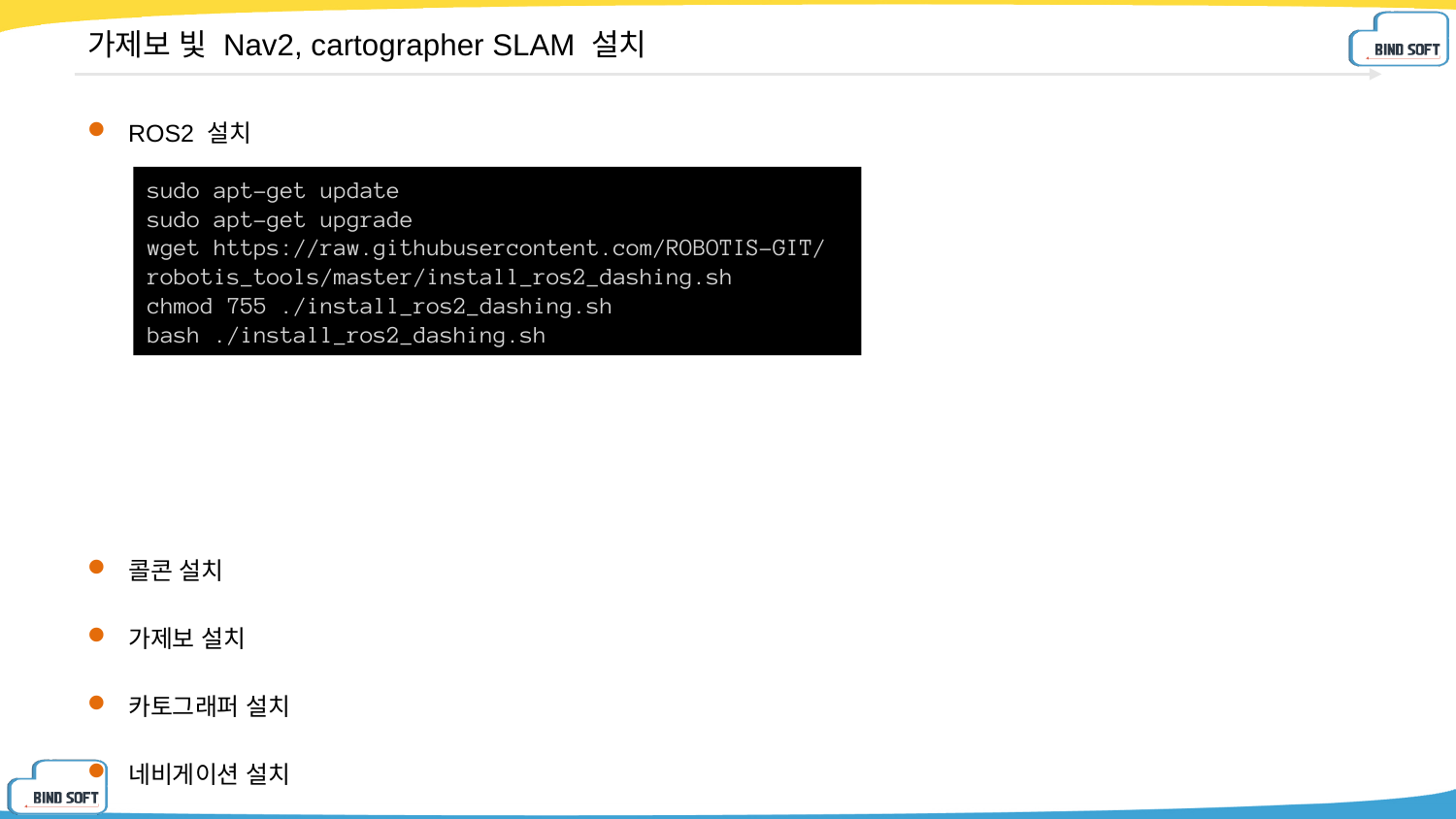

# 가제보 빛 Nav2, cartographer SLAM 설치
ROS2 설치

콜콘 설치

가제보 설치

카토그래퍼 설치

네비게이션 설치

Vcstool 설치

sudo apt-get update
sudo apt-get upgrade
wget https://raw.githubusercontent.com/ROBOTIS-GIT/robotis_tools/master/install_ros2_dashing.sh
chmod 755 ./install_ros2_dashing.sh
bash ./install_ros2_dashing.sh